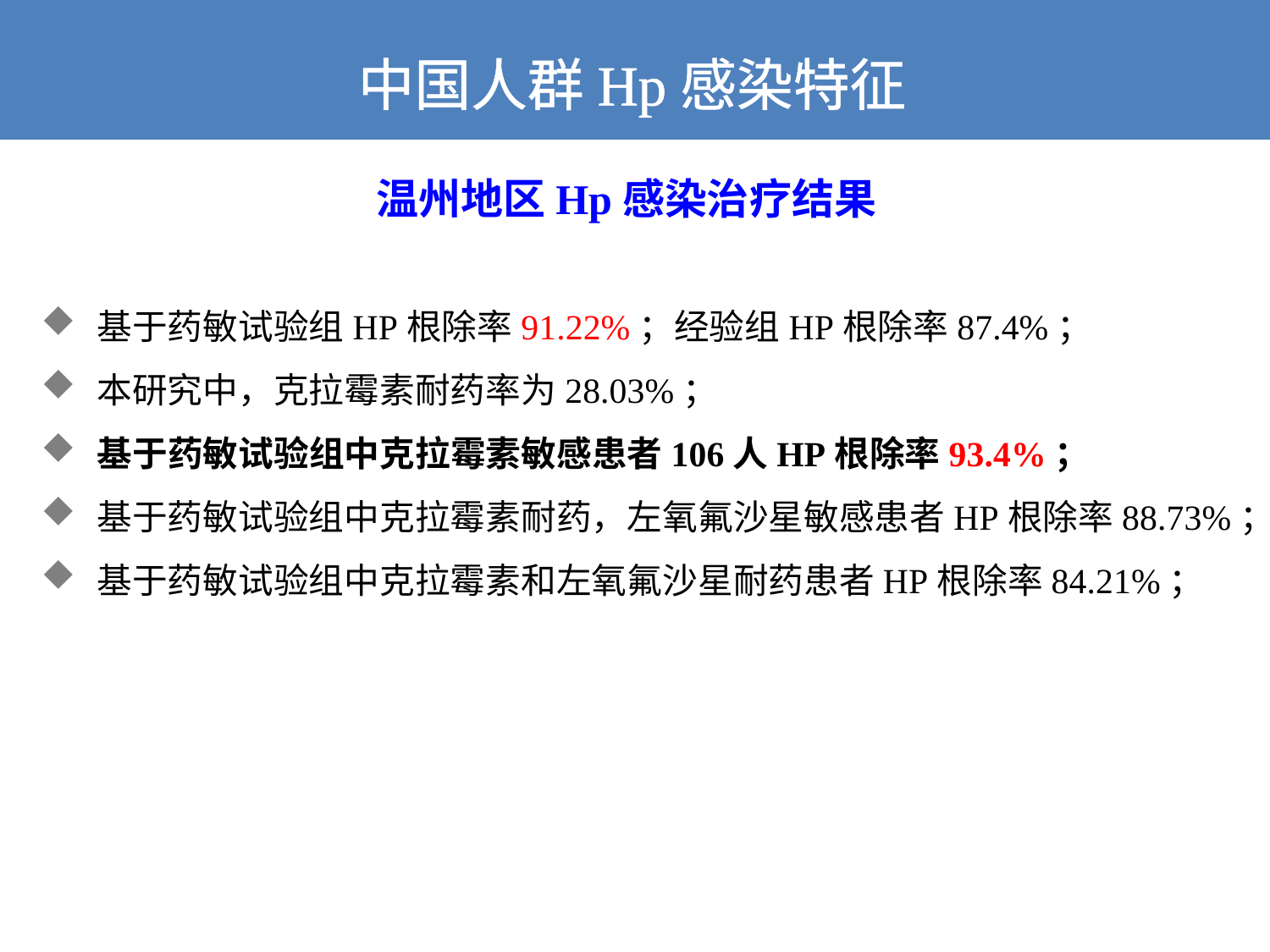

高HP根除率和用药安全性
中国人群Hp感染特征
温州地区Hp感染治疗结果
 基于药敏试验组HP根除率91.22%；经验组HP根除率87.4%；
 本研究中，克拉霉素耐药率为28.03%；
 基于药敏试验组中克拉霉素敏感患者106人HP根除率93.4%；
 基于药敏试验组中克拉霉素耐药，左氧氟沙星敏感患者HP根除率88.73%；
 基于药敏试验组中克拉霉素和左氧氟沙星耐药患者HP根除率84.21%；